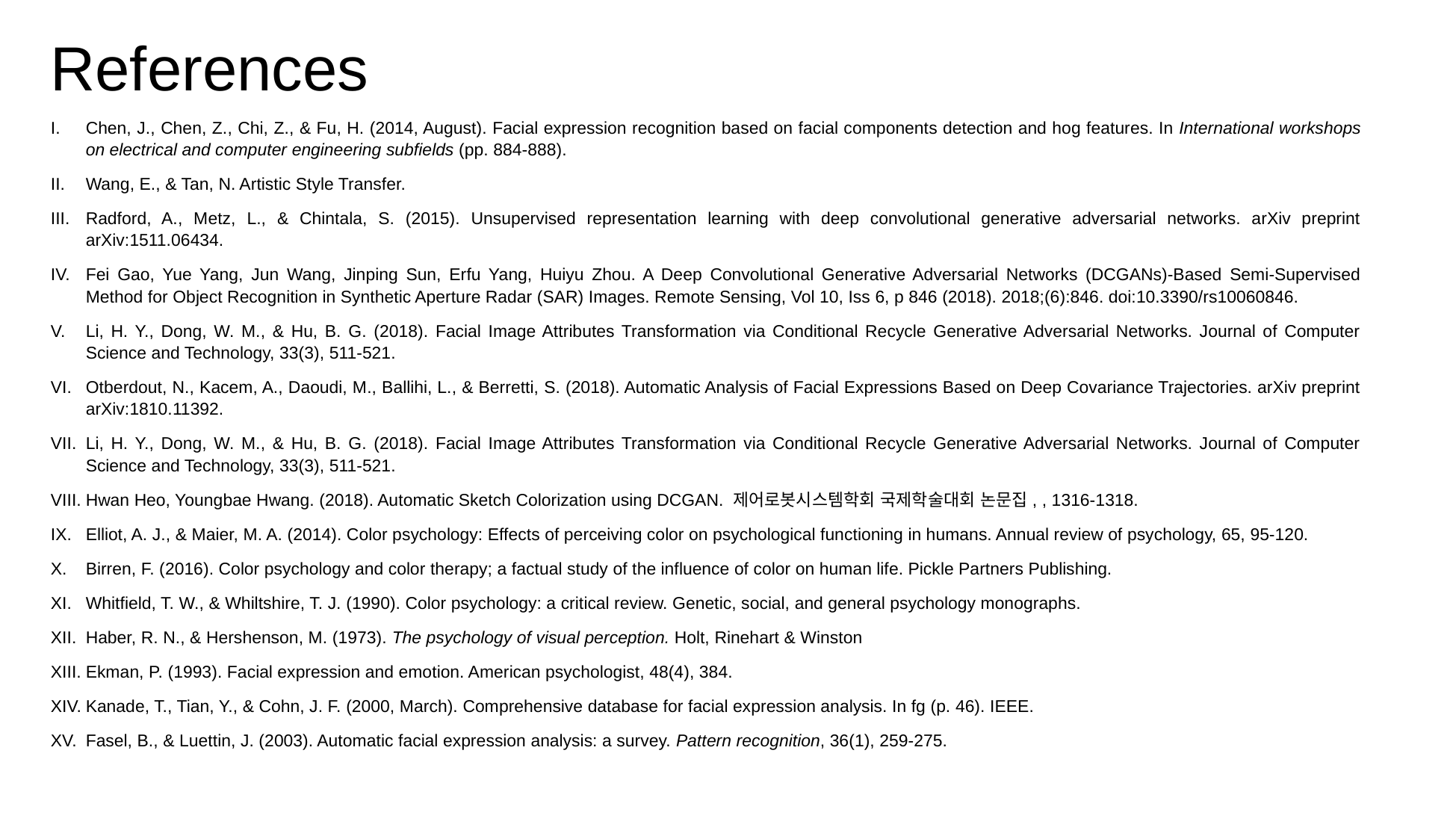

References
Chen, J., Chen, Z., Chi, Z., & Fu, H. (2014, August). Facial expression recognition based on facial components detection and hog features. In International workshops on electrical and computer engineering subfields (pp. 884-888).
Wang, E., & Tan, N. Artistic Style Transfer.
Radford, A., Metz, L., & Chintala, S. (2015). Unsupervised representation learning with deep convolutional generative adversarial networks. arXiv preprint arXiv:1511.06434.
Fei Gao, Yue Yang, Jun Wang, Jinping Sun, Erfu Yang, Huiyu Zhou. A Deep Convolutional Generative Adversarial Networks (DCGANs)-Based Semi-Supervised Method for Object Recognition in Synthetic Aperture Radar (SAR) Images. Remote Sensing, Vol 10, Iss 6, p 846 (2018). 2018;(6):846. doi:10.3390/rs10060846.
Li, H. Y., Dong, W. M., & Hu, B. G. (2018). Facial Image Attributes Transformation via Conditional Recycle Generative Adversarial Networks. Journal of Computer Science and Technology, 33(3), 511-521.
Otberdout, N., Kacem, A., Daoudi, M., Ballihi, L., & Berretti, S. (2018). Automatic Analysis of Facial Expressions Based on Deep Covariance Trajectories. arXiv preprint arXiv:1810.11392.
Li, H. Y., Dong, W. M., & Hu, B. G. (2018). Facial Image Attributes Transformation via Conditional Recycle Generative Adversarial Networks. Journal of Computer Science and Technology, 33(3), 511-521.
Hwan Heo, Youngbae Hwang. (2018). Automatic Sketch Colorization using DCGAN. 제어로봇시스템학회 국제학술대회 논문집, , 1316-1318.
Elliot, A. J., & Maier, M. A. (2014). Color psychology: Effects of perceiving color on psychological functioning in humans. Annual review of psychology, 65, 95-120.
Birren, F. (2016). Color psychology and color therapy; a factual study of the influence of color on human life. Pickle Partners Publishing.
Whitfield, T. W., & Whiltshire, T. J. (1990). Color psychology: a critical review. Genetic, social, and general psychology monographs.
Haber, R. N., & Hershenson, M. (1973). The psychology of visual perception. Holt, Rinehart & Winston
Ekman, P. (1993). Facial expression and emotion. American psychologist, 48(4), 384.
Kanade, T., Tian, Y., & Cohn, J. F. (2000, March). Comprehensive database for facial expression analysis. In fg (p. 46). IEEE.
Fasel, B., & Luettin, J. (2003). Automatic facial expression analysis: a survey. Pattern recognition, 36(1), 259-275.